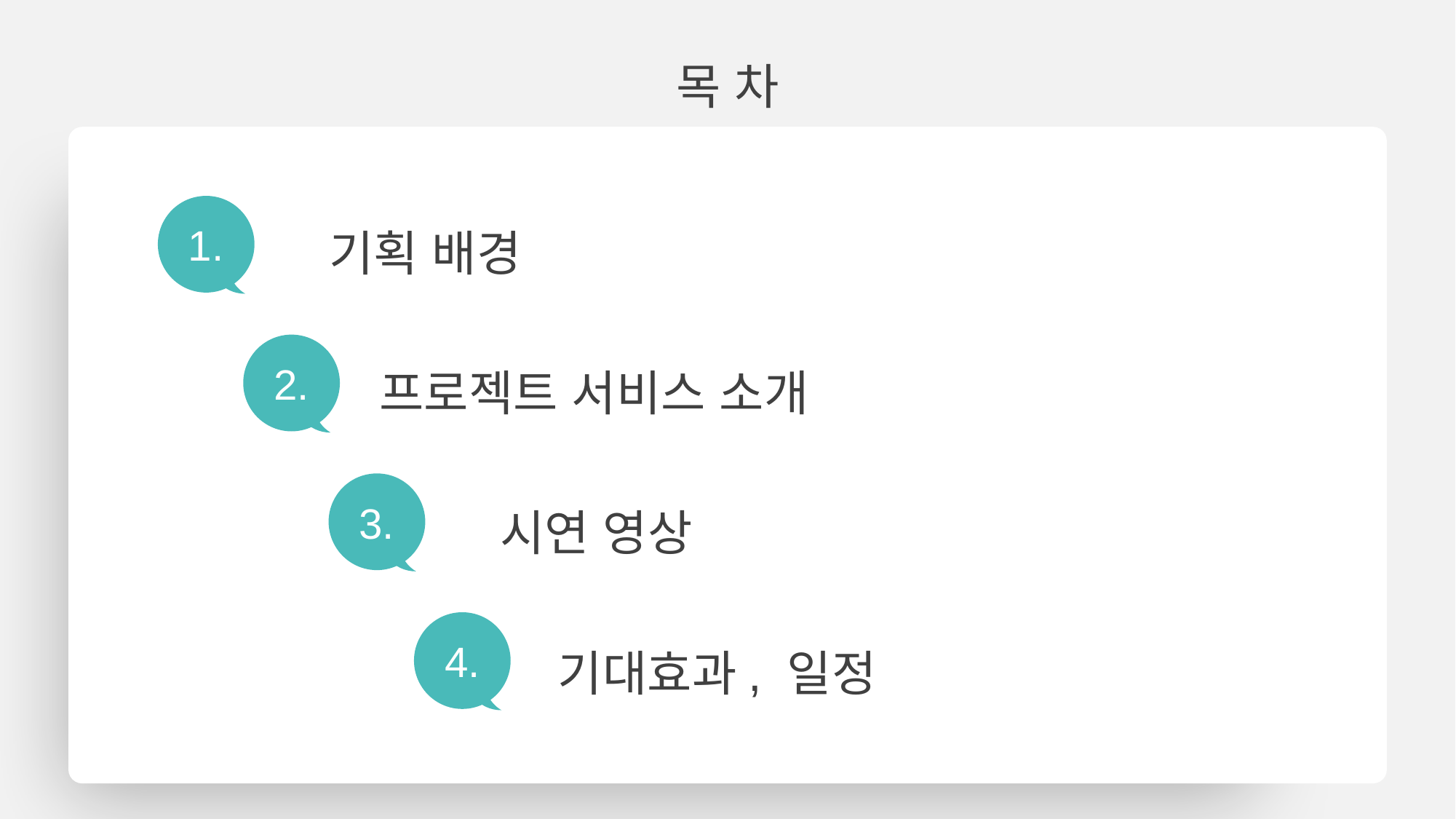

목 차

기획 배경
1.

프로젝트 서비스 소개
2.

시연 영상
3.

기대효과, 일정
4.